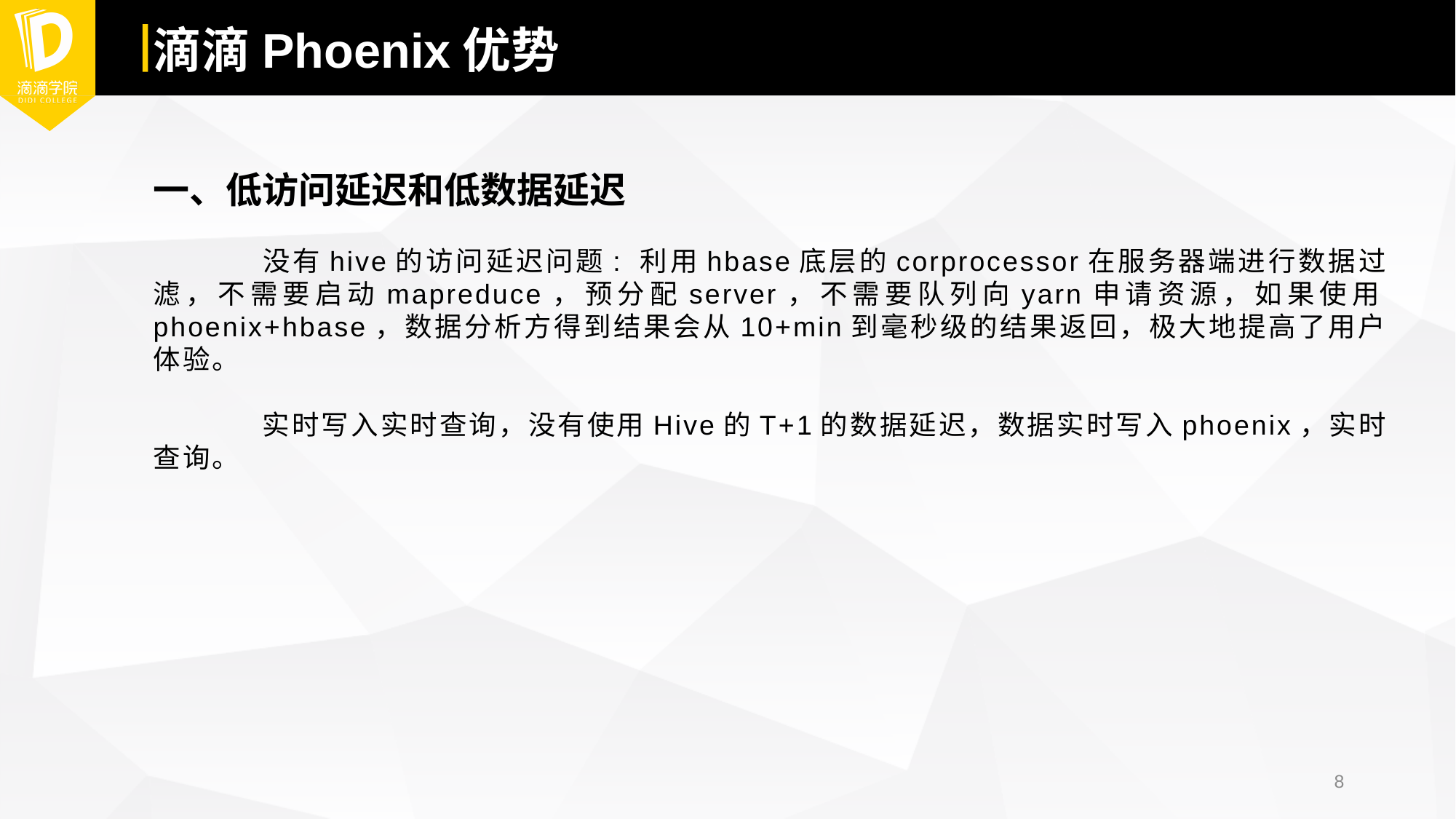

# 滴滴Phoenix优势
一、低访问延迟和低数据延迟

	没有hive的访问延迟问题: 利用hbase底层的corprocessor在服务器端进行数据过滤，不需要启动mapreduce，预分配server，不需要队列向yarn申请资源，如果使用phoenix+hbase，数据分析方得到结果会从10+min到毫秒级的结果返回，极大地提高了用户体验。

	实时写入实时查询，没有使用Hive的T+1的数据延迟，数据实时写入phoenix，实时查询。

8